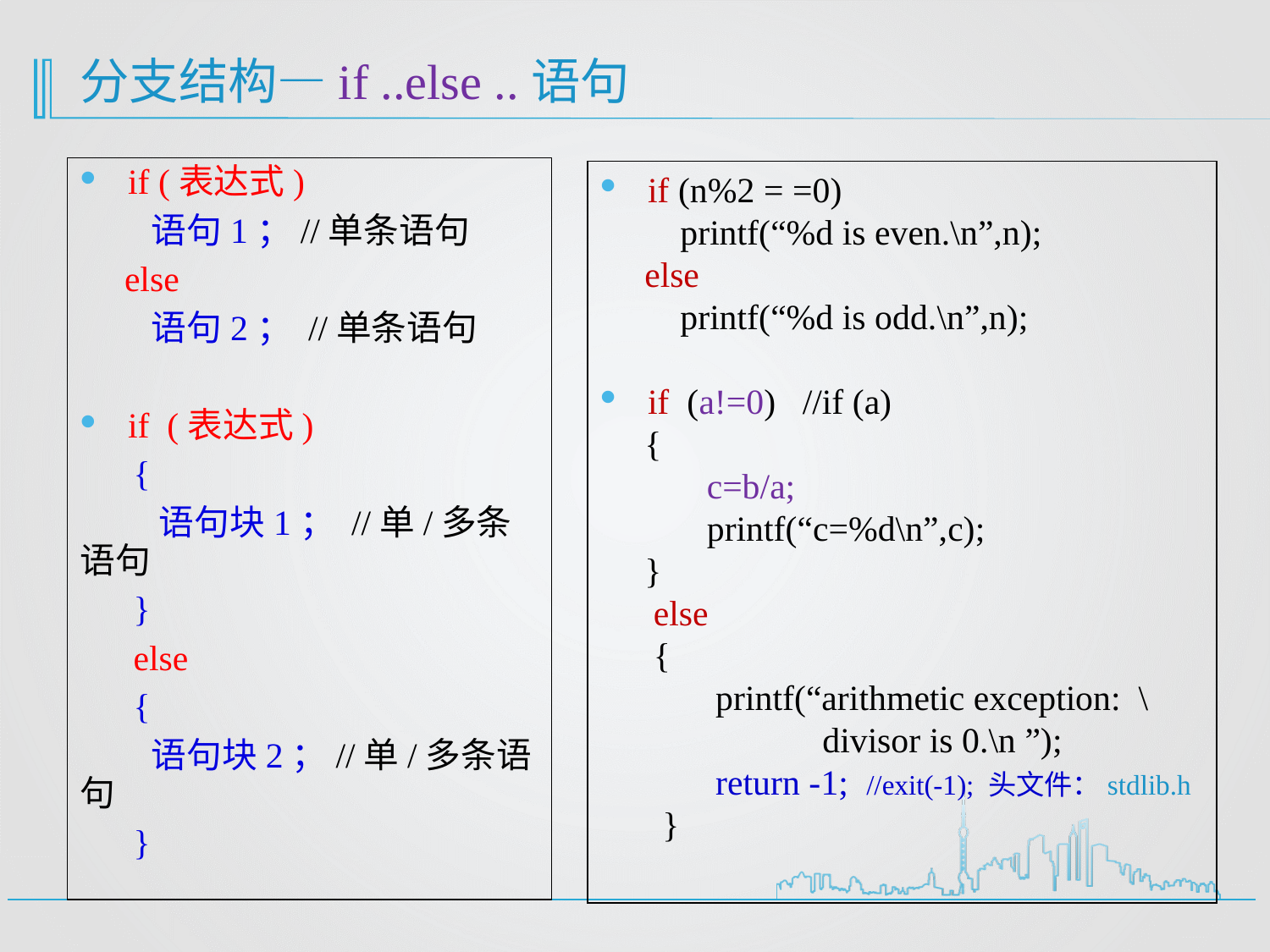

# 分支结构—if ..else ..语句
if (表达式)
        语句1；//单条语句
     else
        语句2； //单条语句

if  (表达式)
      {
         语句块1； //单/多条语句
      }
      else
      {
        语句块2；//单/多条语句
      }

if (n%2 = =0)
         printf(“%d is even.\n”,n);
     else
         printf(“%d is odd.\n”,n);

if  (a!=0)   //if (a)
     {
            c=b/a;
            printf(“c=%d\n”,c);
     }
      else
      {
             printf(“arithmetic exception:  \
                         divisor is 0.\n ”);
             return -1;  //exit(-1); 头文件：stdlib.h
       }